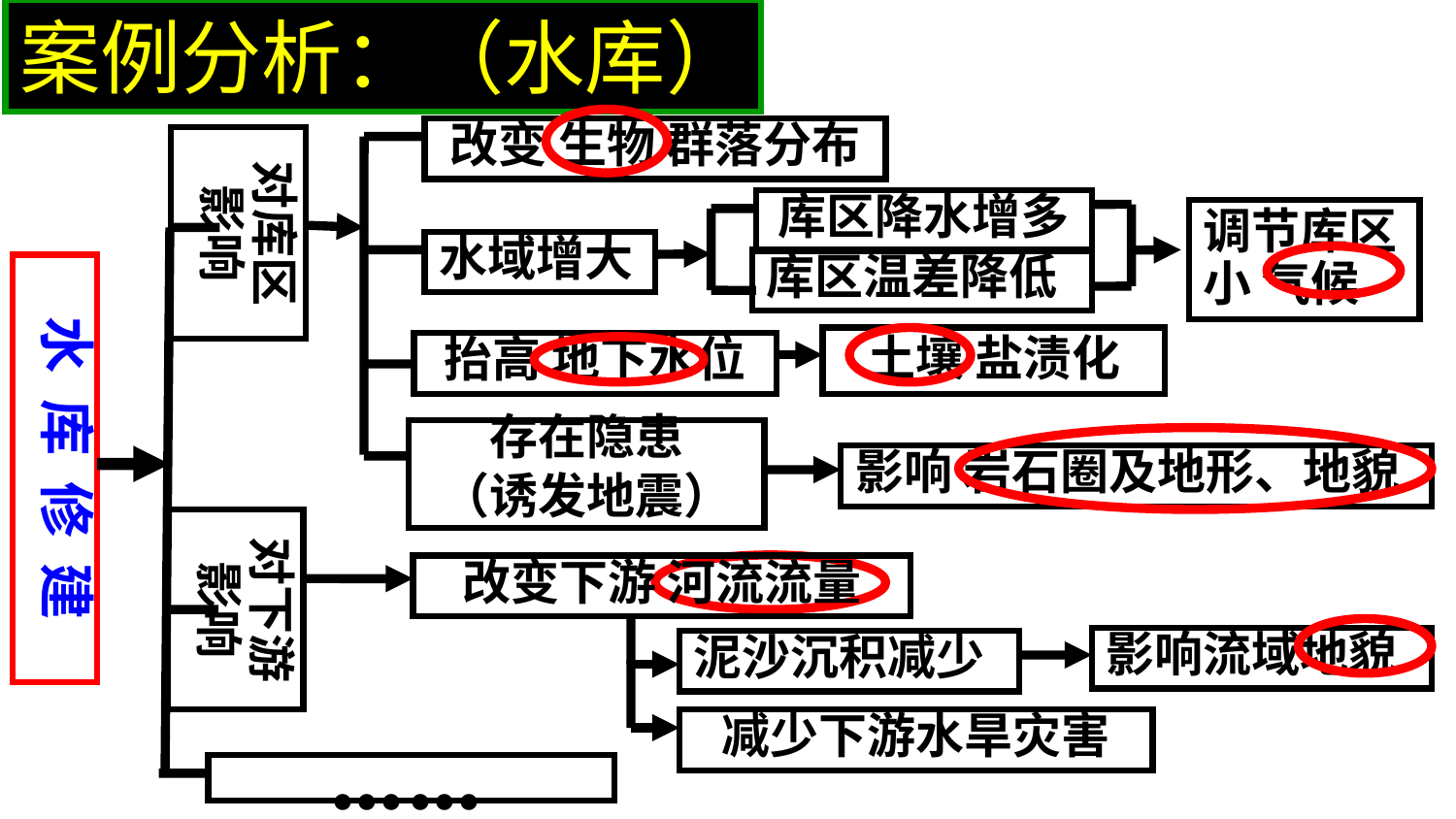

案例分析：（水库）

改变 生物 群落分布

对库区影响

库区降水增多

调节库区小 气候

水域增大

库区温差降低
水  库  修  建

土壤 盐渍化

抬高 地下水位

存在隐患
（诱发地震）

影响 岩石圈及地形、地貌

对下游影响

改变下游 河流流量

泥沙沉积减少

影响流域地貌

减少下游水旱灾害

……